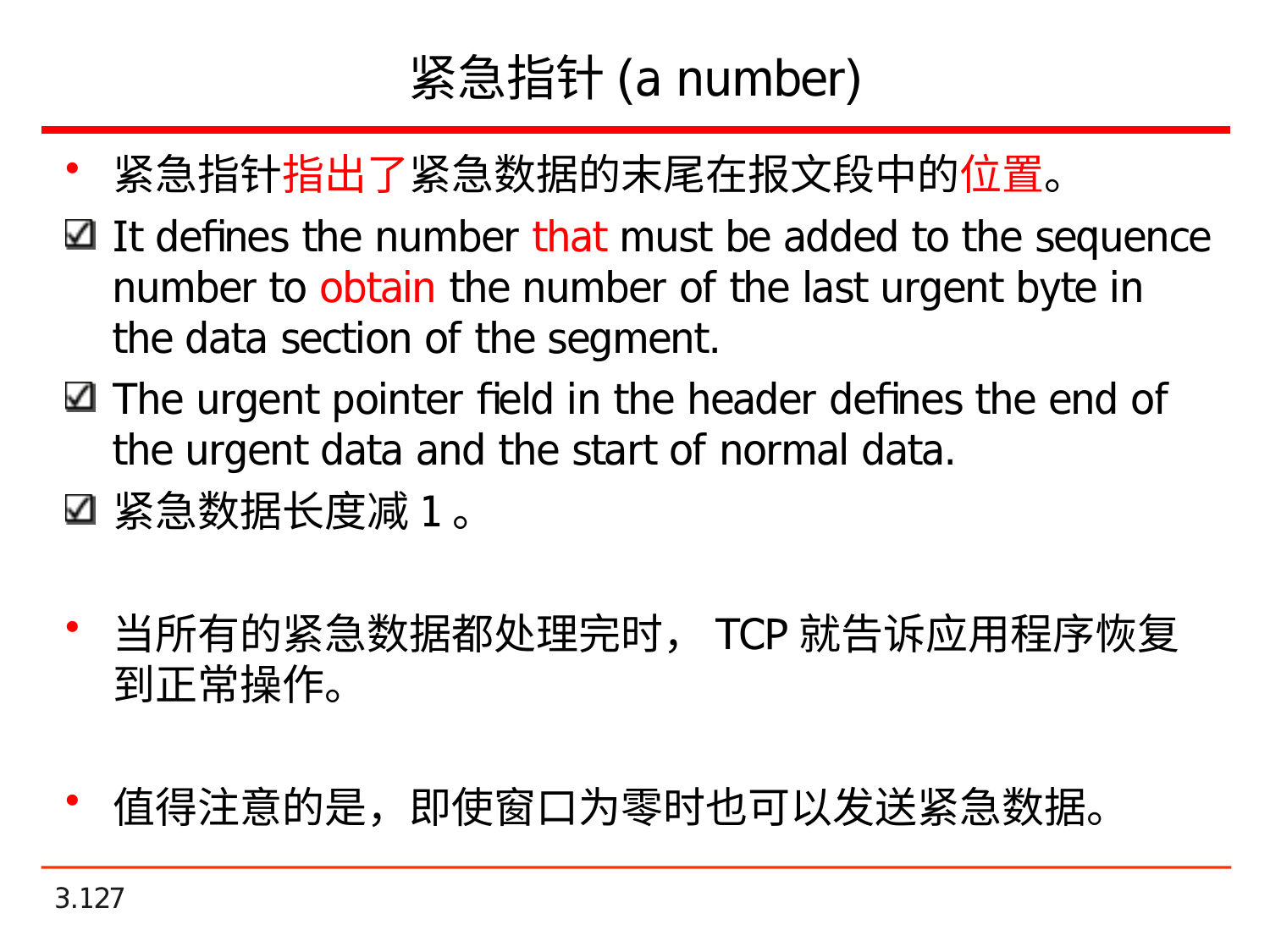

# 紧急指针(a number)
紧急指针指出了紧急数据的末尾在报文段中的位置。
It defines the number that must be added to the sequence number to obtain the number of the last urgent byte in the data section of the segment.
The urgent pointer field in the header defines the end of the urgent data and the start of normal data.
紧急数据长度减1。

当所有的紧急数据都处理完时，TCP就告诉应用程序恢复到正常操作。

值得注意的是，即使窗口为零时也可以发送紧急数据。